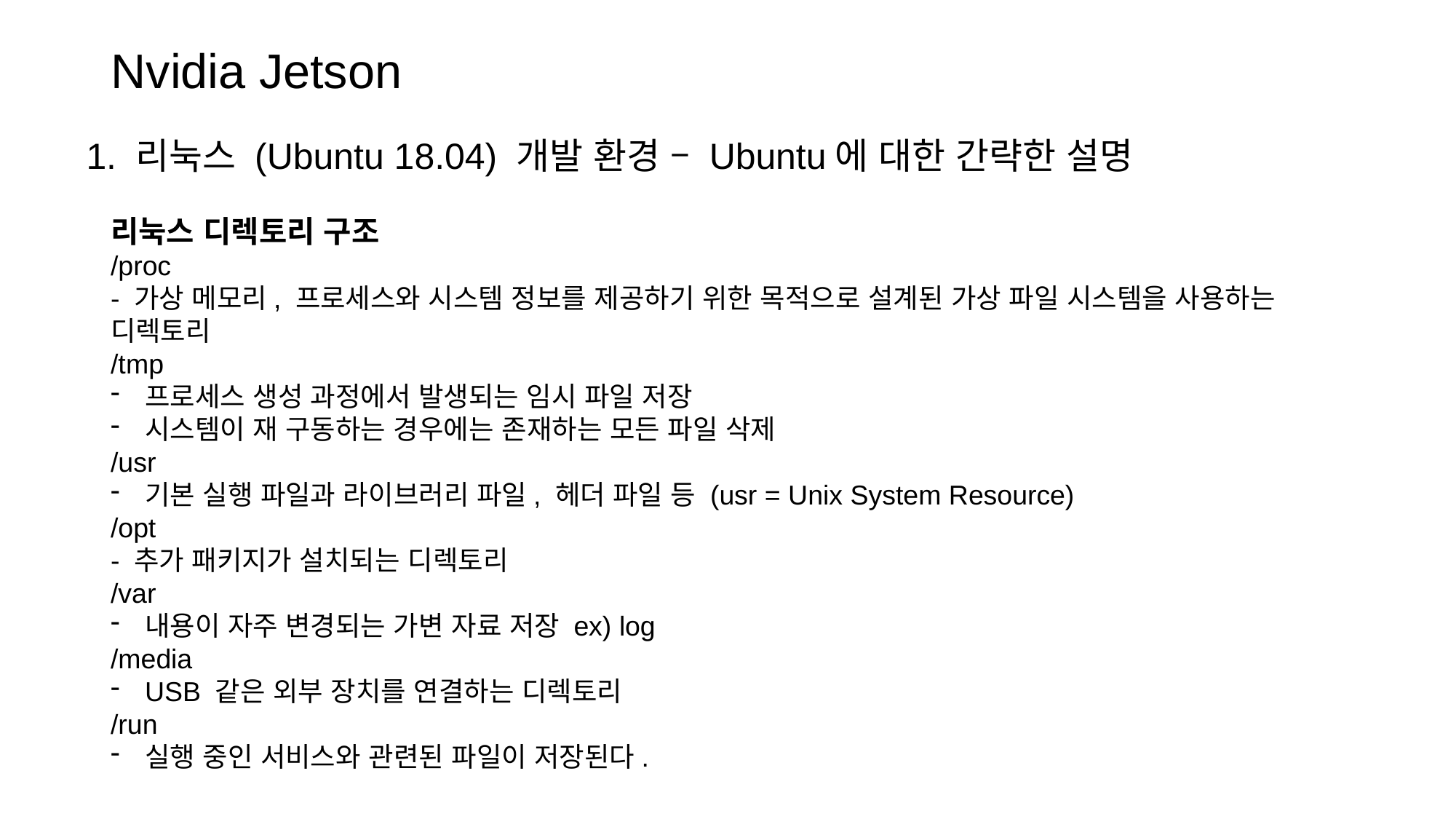

# Nvidia Jetson
1. 리눅스 (Ubuntu 18.04) 개발 환경 – Ubuntu에 대한 간략한 설명
리눅스 디렉토리 구조
/proc
- 가상 메모리, 프로세스와 시스템 정보를 제공하기 위한 목적으로 설계된 가상 파일 시스템을 사용하는 디렉토리
/tmp
프로세스 생성 과정에서 발생되는 임시 파일 저장
시스템이 재 구동하는 경우에는 존재하는 모든 파일 삭제
/usr
기본 실행 파일과 라이브러리 파일, 헤더 파일 등 (usr = Unix System Resource)
/opt
- 추가 패키지가 설치되는 디렉토리
/var
내용이 자주 변경되는 가변 자료 저장 ex) log
/media
USB 같은 외부 장치를 연결하는 디렉토리
/run
실행 중인 서비스와 관련된 파일이 저장된다.